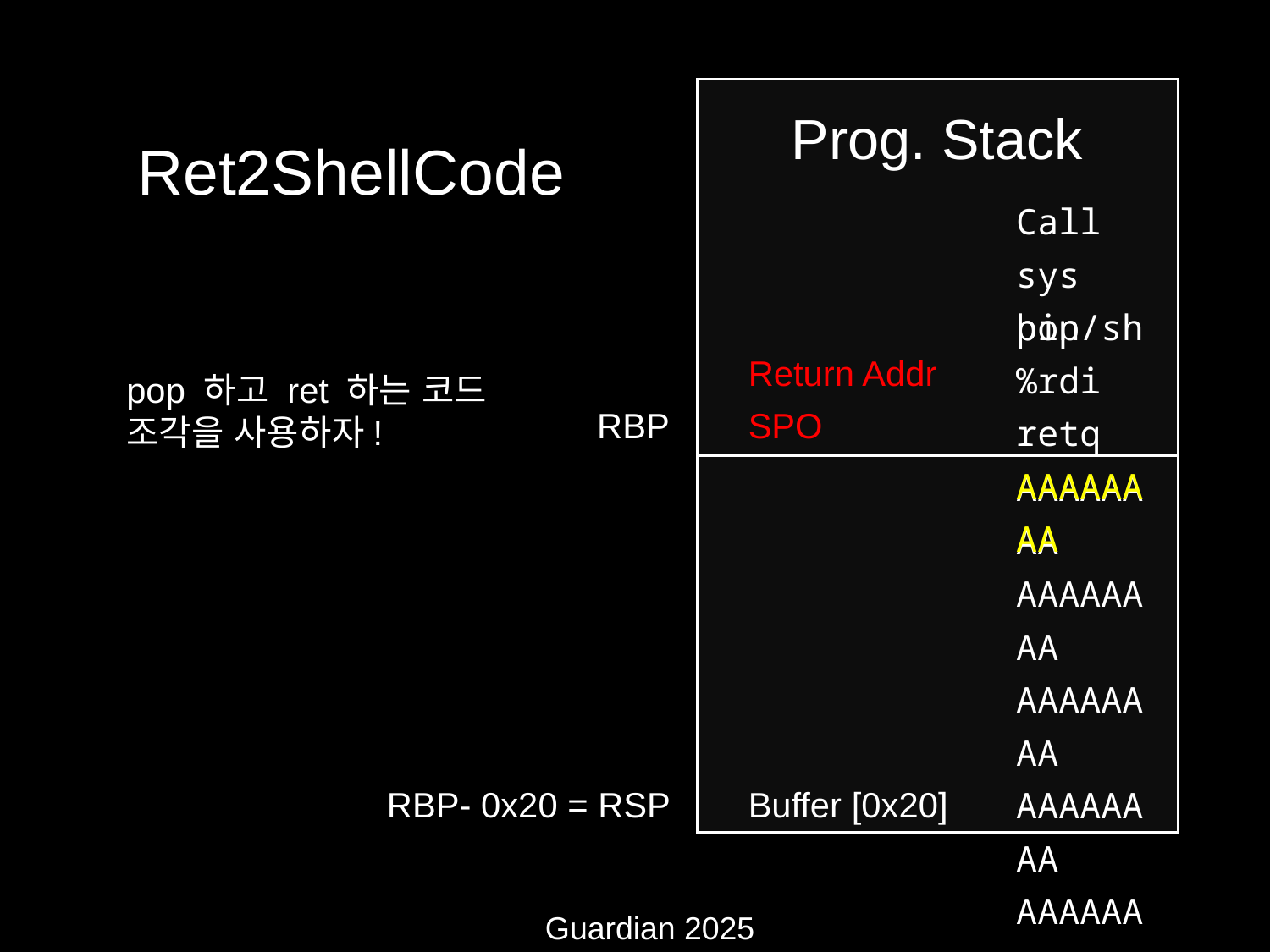

Prog. Stack
Ret2ShellCode
Call sys
bin/sh
pop %rdi
retq
AAAAAAAA
Return Addr
pop 하고 ret 하는 코드 조각을 사용하자!
RBP
SPO
AAAAAAAA
AAAAAAAA
AAAAAAAA
AAAAAAAA
AAAAAAAA
AAAAAAAA
AAAAAAAA
RBP- 0x20 = RSP
Buffer [0x20]
Guardian 2025